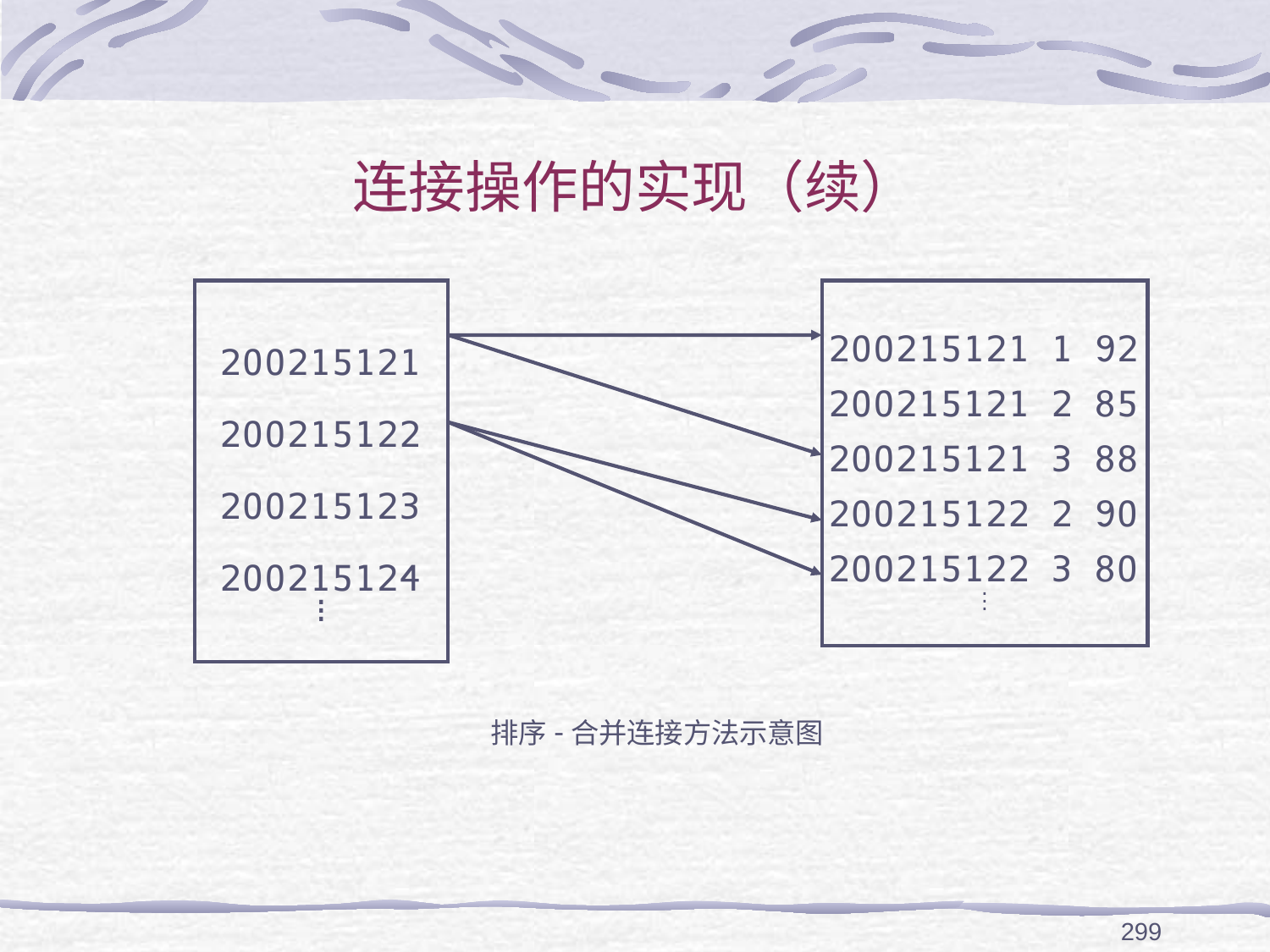

# 连接操作的实现（续）
200215121
200215122
200215123
200215124
.
.
.

200215121  1  92
200215121  2  85
200215121  3  88
200215122  2  90
200215122  3  80
.
.
.

排序-合并连接方法示意图
299